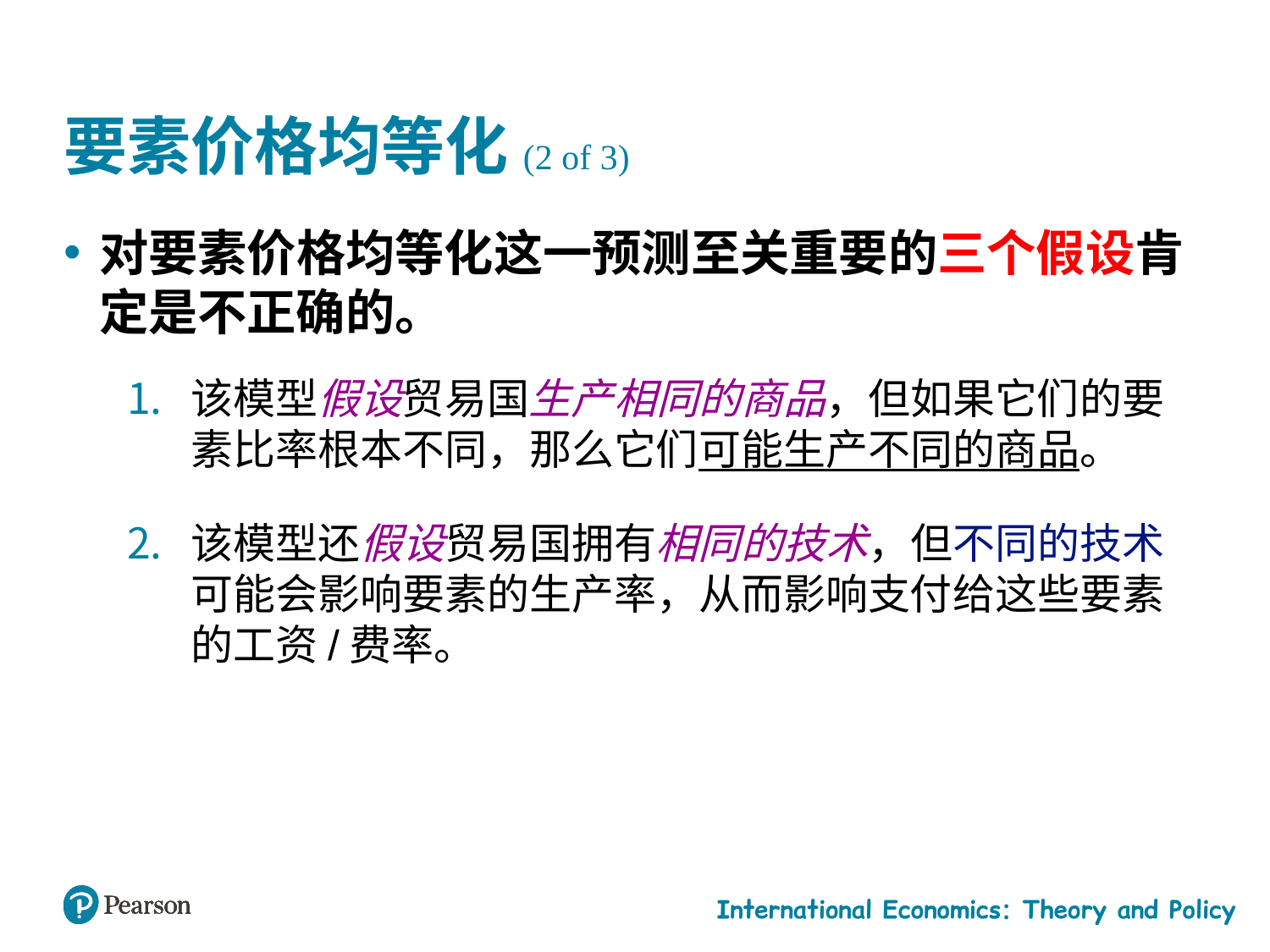

# 要素价格均等化(2 of 3)
对要素价格均等化这一预测至关重要的三个假设肯定是不正确的。
该模型假设贸易国生产相同的商品，但如果它们的要素比率根本不同，那么它们可能生产不同的商品。
该模型还假设贸易国拥有相同的技术，但不同的技术可能会影响要素的生产率，从而影响支付给这些要素的工资/费率。